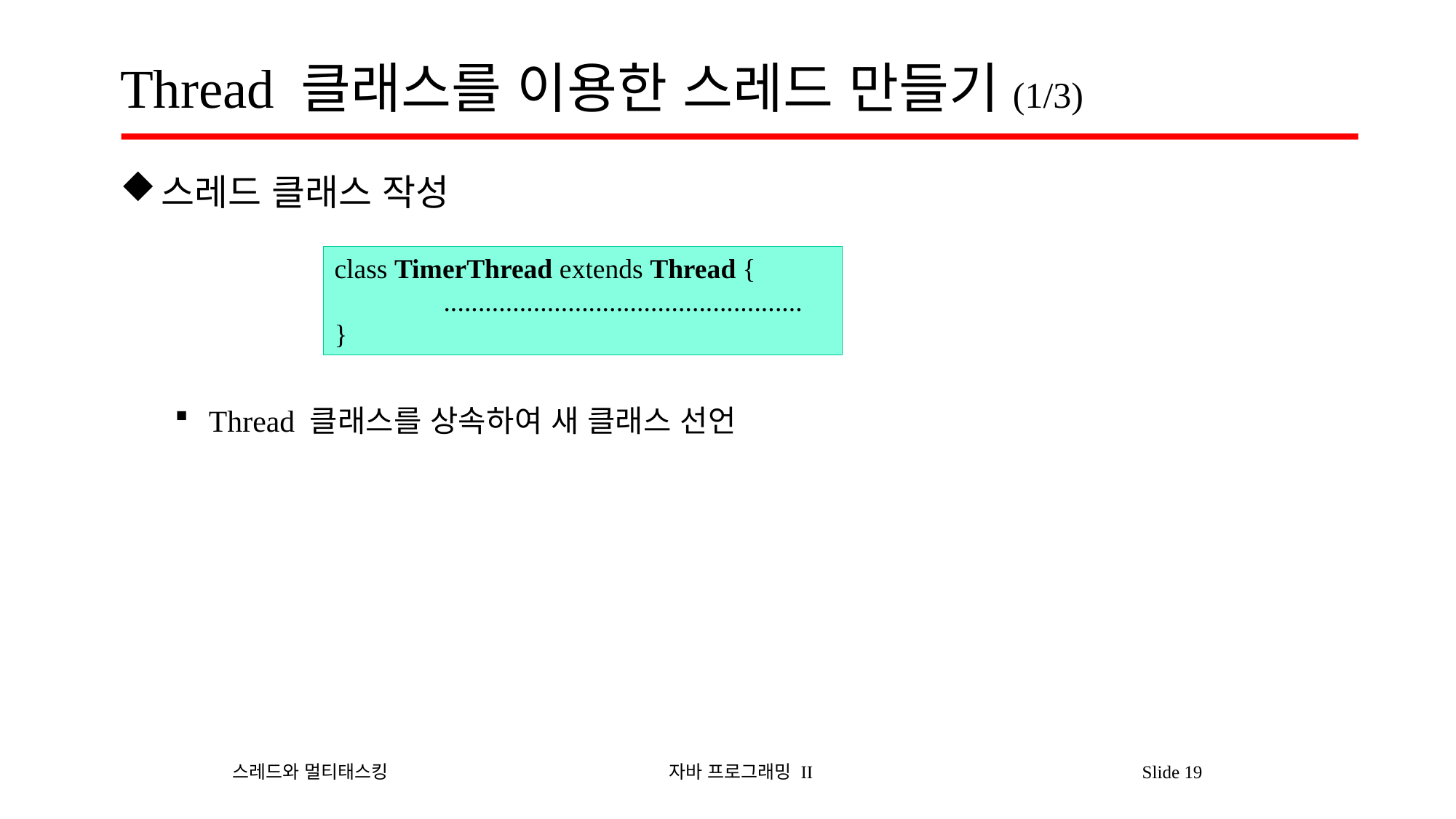

# Thread 클래스를 이용한 스레드 만들기(1/3)
스레드 클래스 작성

Thread 클래스를 상속하여 새 클래스 선언

class TimerThread extends Thread {
	....................................................
}